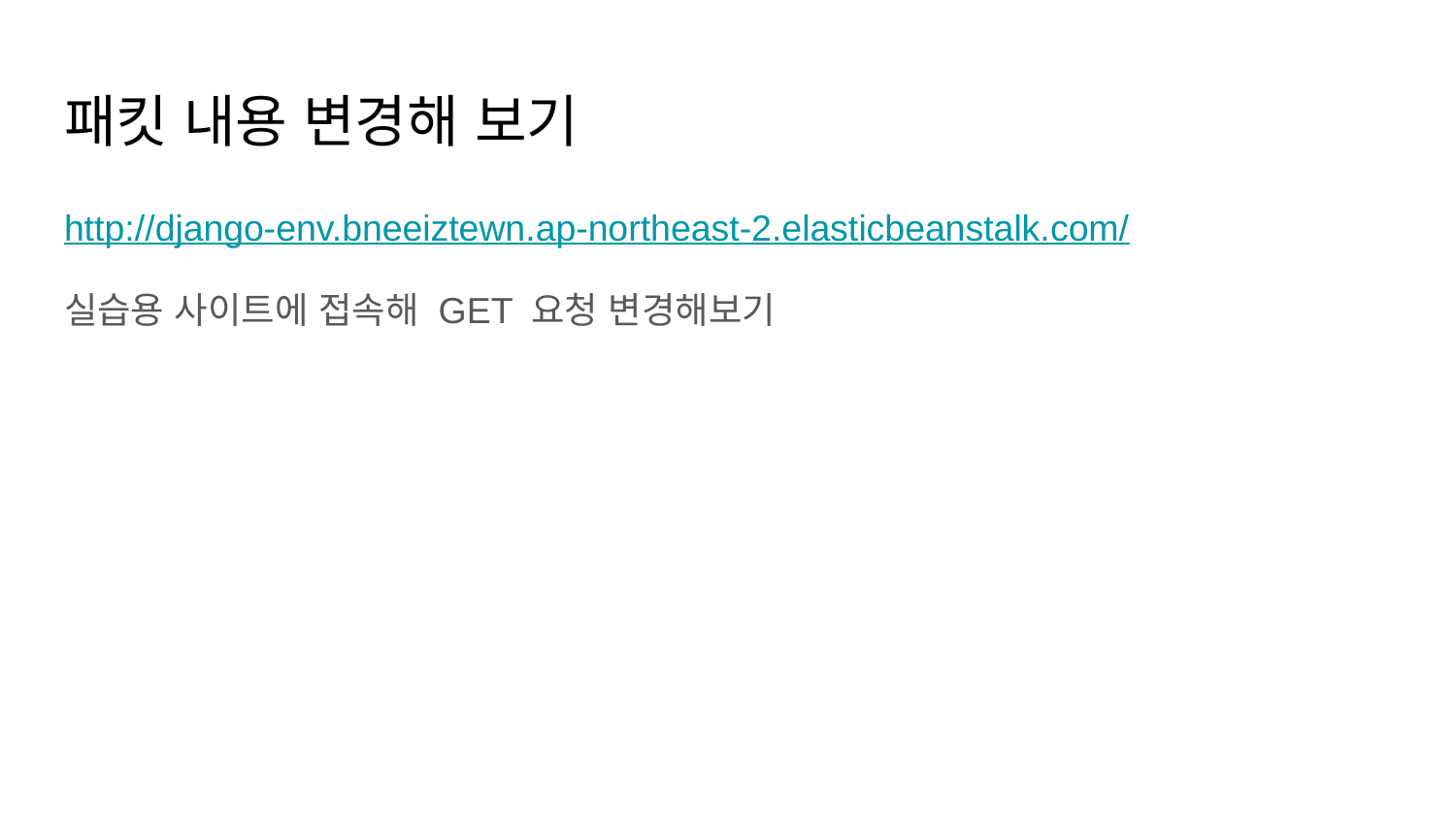

# 패킷 내용 변경해 보기
http://django-env.bneeiztewn.ap-northeast-2.elasticbeanstalk.com/
실습용 사이트에 접속해 GET 요청 변경해보기